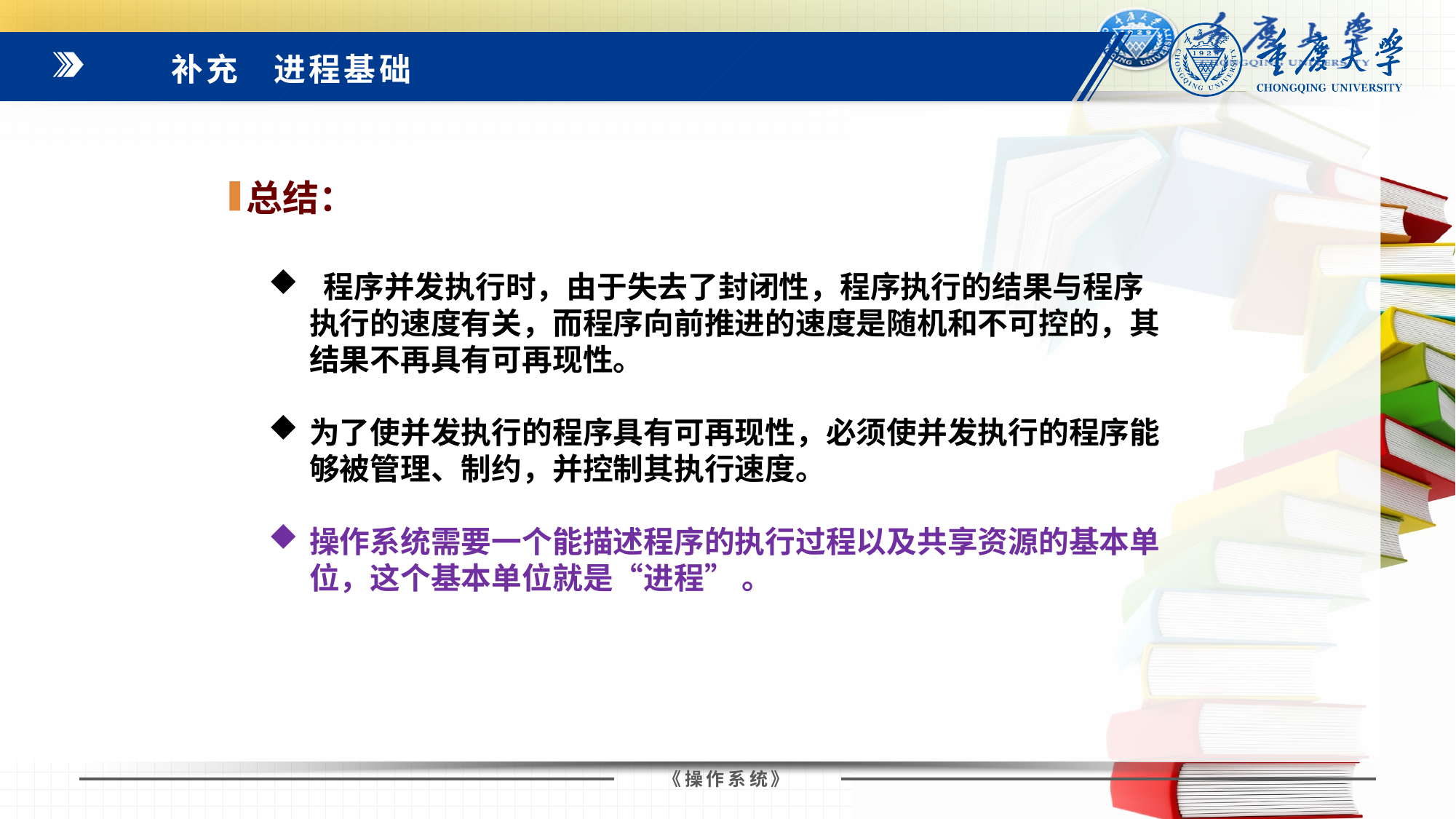

补充   进程基础
总结：

 程序并发执行时，由于失去了封闭性，程序执行的结果与程序执行的速度有关，而程序向前推进的速度是随机和不可控的，其结果不再具有可再现性。

为了使并发执行的程序具有可再现性，必须使并发执行的程序能够被管理、制约，并控制其执行速度。

操作系统需要一个能描述程序的执行过程以及共享资源的基本单位，这个基本单位就是“进程” 。